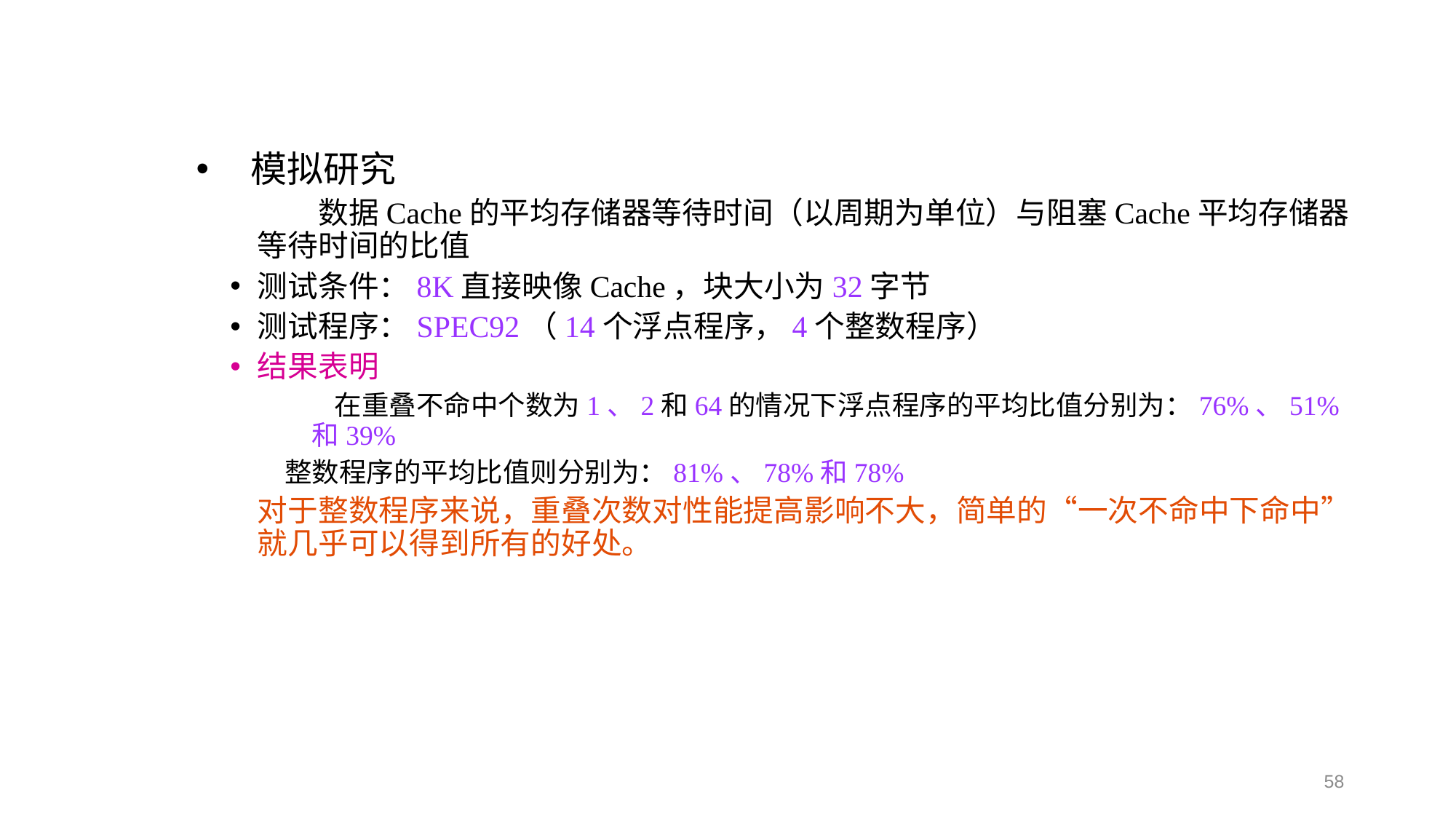

模拟研究
            数据Cache的平均存储器等待时间（以周期为单位）与阻塞Cache平均存储器等待时间的比值
测试条件：8K直接映像Cache，块大小为32字节
测试程序：SPEC92（14个浮点程序，4个整数程序）
结果表明
       在重叠不命中个数为1、2和64的情况下浮点程序的平均比值分别为：76%、51%和39%
整数程序的平均比值则分别为：81%、78%和78%
对于整数程序来说，重叠次数对性能提高影响不大，简单的“一次不命中下命中”就几乎可以得到所有的好处。

58